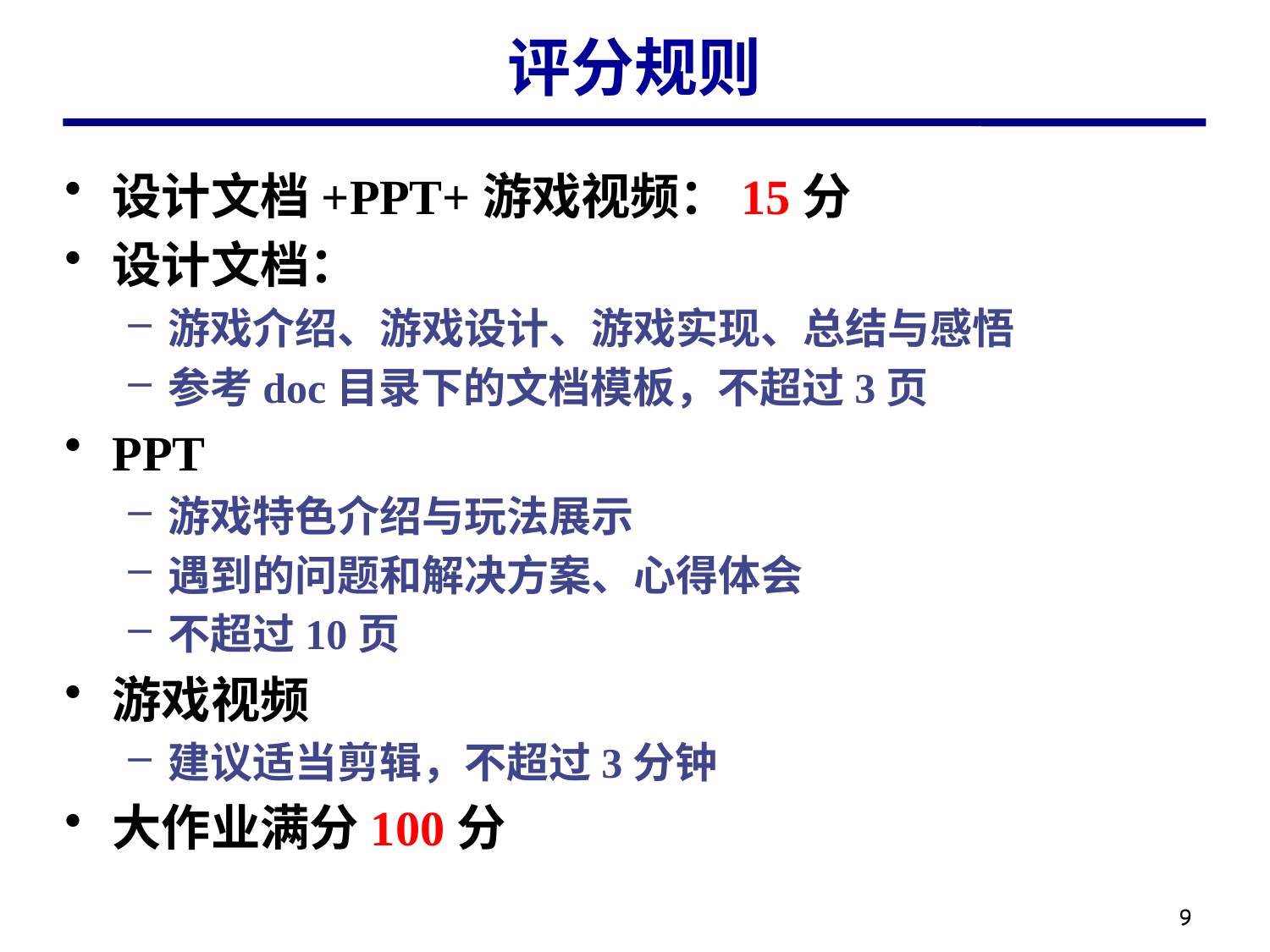

# 评分规则
设计文档+PPT+游戏视频：15分
设计文档：
游戏介绍、游戏设计、游戏实现、总结与感悟
参考doc目录下的文档模板，不超过3页
PPT
游戏特色介绍与玩法展示
遇到的问题和解决方案、心得体会
不超过10页
游戏视频
建议适当剪辑，不超过3分钟
大作业满分100分